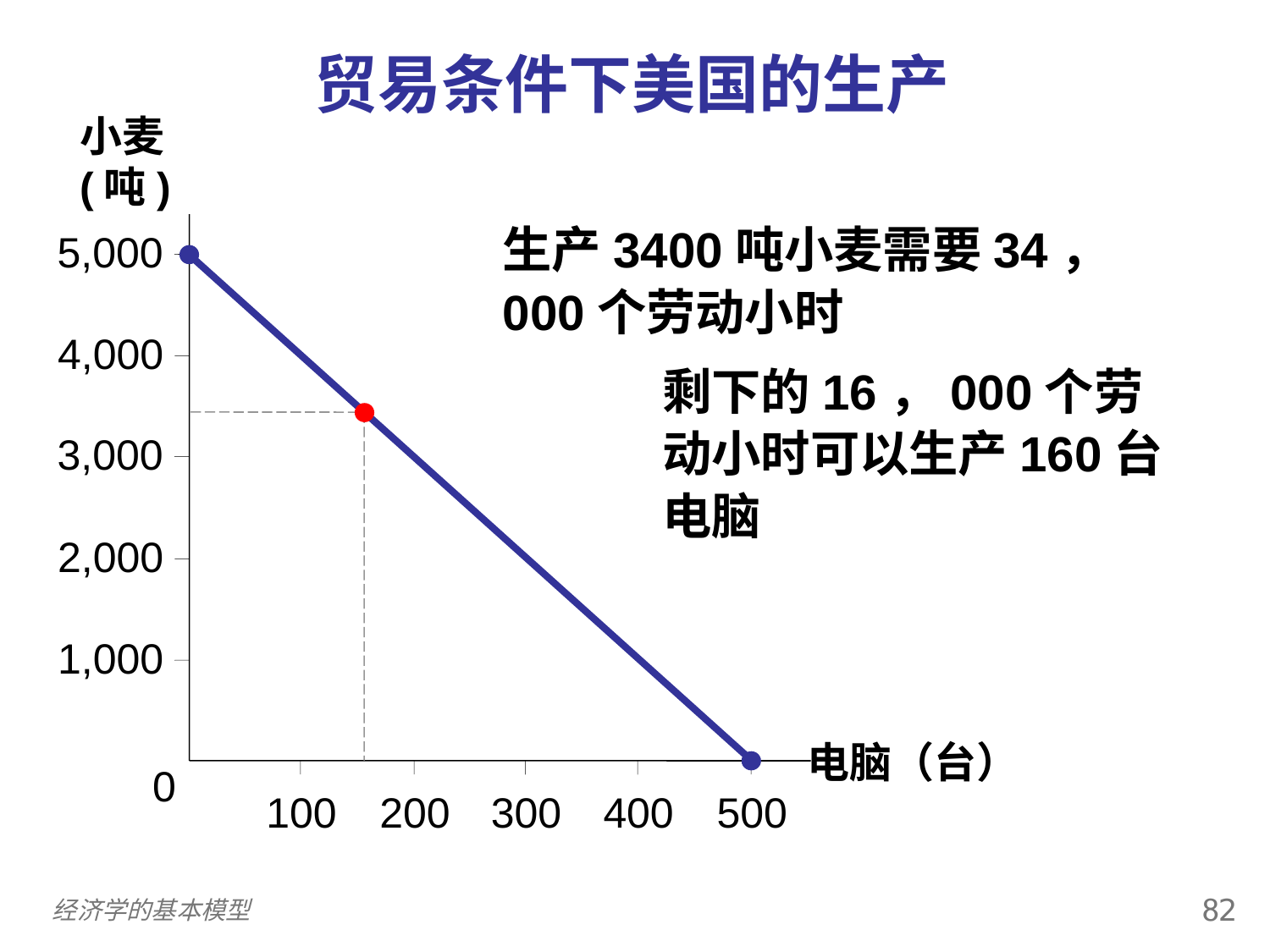

贸易条件下美国的生产
0
小麦 (吨)
电脑（台）
生产3400吨小麦需要34，000个劳动小时

5,000

4,000

3,000

2,000

1,000

0

100

200

500

300

400

剩下的16，000个劳动小时可以生产160台电脑

82
经济学的基本模型